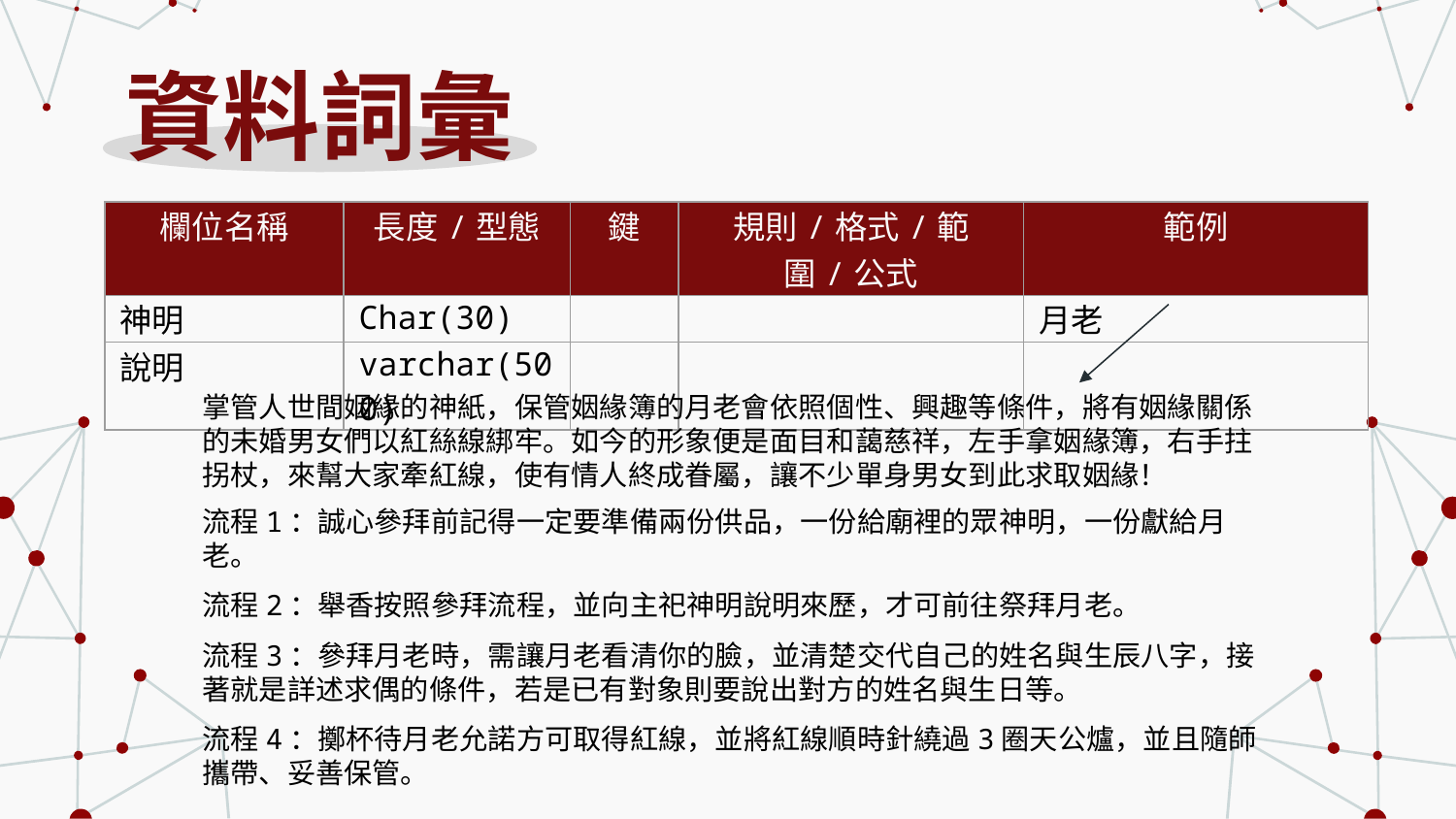

# 資料詞彙

| 欄位名稱 | 長度/型態 | 鍵 | 規則/格式/範圍/公式 | 範例 |
| --- | --- | --- | --- | --- |
| 神明 | Char(30) |  |  | 月老 |
| 說明 | varchar(500) |  |  |  |
掌管人世間姻緣的神紙，保管姻緣簿的月老會依照個性、興趣等條件，將有姻緣關係的未婚男女們以紅絲線綁牢。如今的形象便是面目和藹慈祥，左手拿姻緣簿，右手拄拐杖，來幫大家牽紅線，使有情人終成眷屬，讓不少單身男女到此求取姻緣！
流程1：誠心參拜前記得一定要準備兩份供品，一份給廟裡的眾神明，一份獻給月老。
流程2：舉香按照參拜流程，並向主祀神明說明來歷，才可前往祭拜月老。
流程3：參拜月老時，需讓月老看清你的臉，並清楚交代自己的姓名與生辰八字，接著就是詳述求偶的條件，若是已有對象則要說出對方的姓名與生日等。
流程4：擲杯待月老允諾方可取得紅線，並將紅線順時針繞過3圈天公爐，並且隨師攜帶、妥善保管。